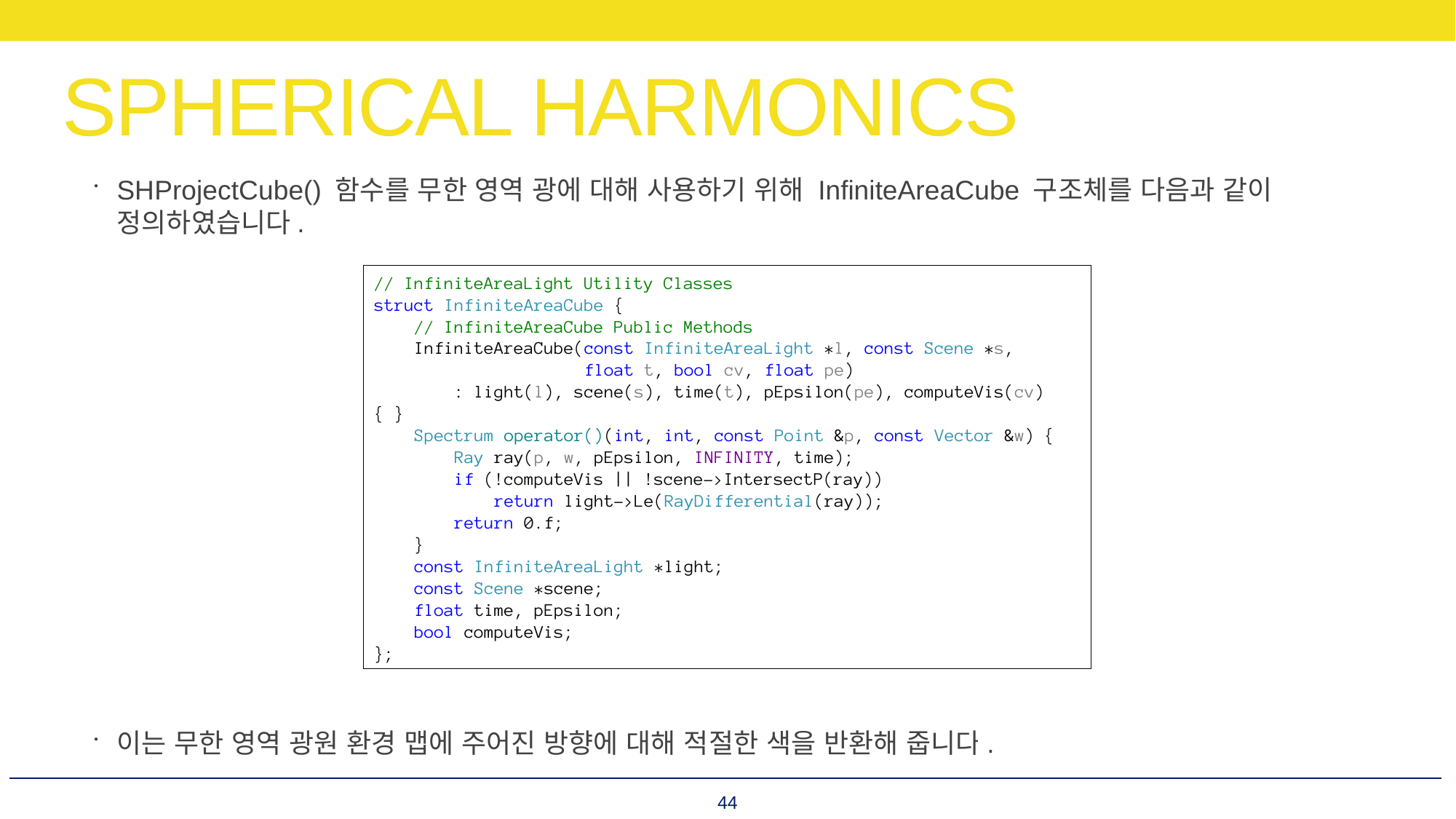

# SPHERICAL HARMONICS
SHProjectCube() 함수를 무한 영역 광에 대해 사용하기 위해 InfiniteAreaCube 구조체를 다음과 같이 정의하였습니다.

이는 무한 영역 광원 환경 맵에 주어진 방향에 대해 적절한 색을 반환해 줍니다.

// InfiniteAreaLight Utility Classes
struct InfiniteAreaCube {
    // InfiniteAreaCube Public Methods
    InfiniteAreaCube(const InfiniteAreaLight *l, const Scene *s,
                     float t, bool cv, float pe)
        : light(l), scene(s), time(t), pEpsilon(pe), computeVis(cv) { }
    Spectrum operator()(int, int, const Point &p, const Vector &w) {
        Ray ray(p, w, pEpsilon, INFINITY, time);
        if (!computeVis || !scene->IntersectP(ray))
            return light->Le(RayDifferential(ray));
        return 0.f;
    }
    const InfiniteAreaLight *light;
    const Scene *scene;
    float time, pEpsilon;
    bool computeVis;
};
44